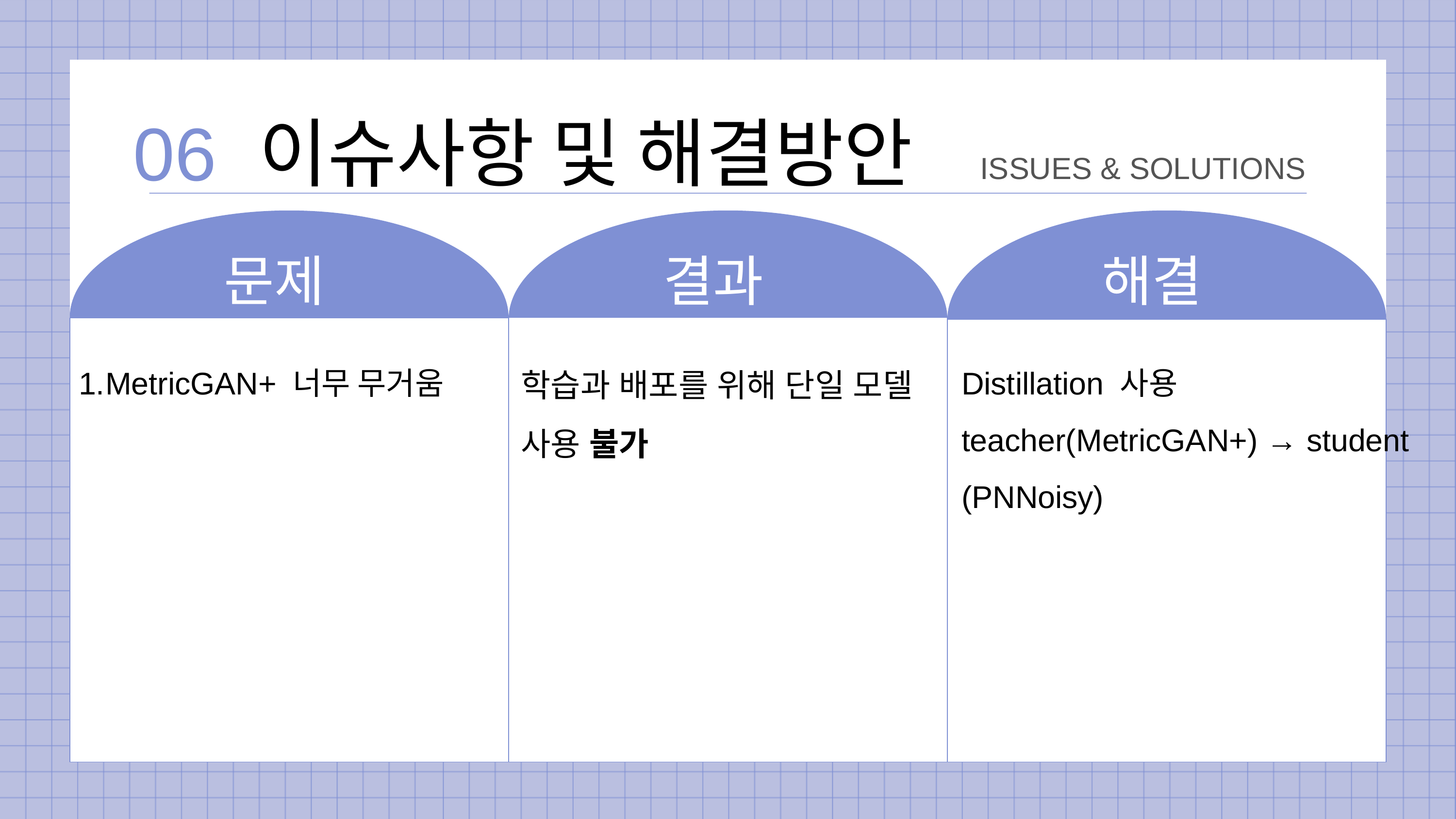

이슈사항 및 해결방안
06
ISSUES & SOLUTIONS

문제
결과
해결
TECH STACK

MetricGAN+ 너무 무거움
Distillation 사용
teacher(MetricGAN+) → student (PNNoisy)
학습과 배포를 위해 단일 모델
사용 불가